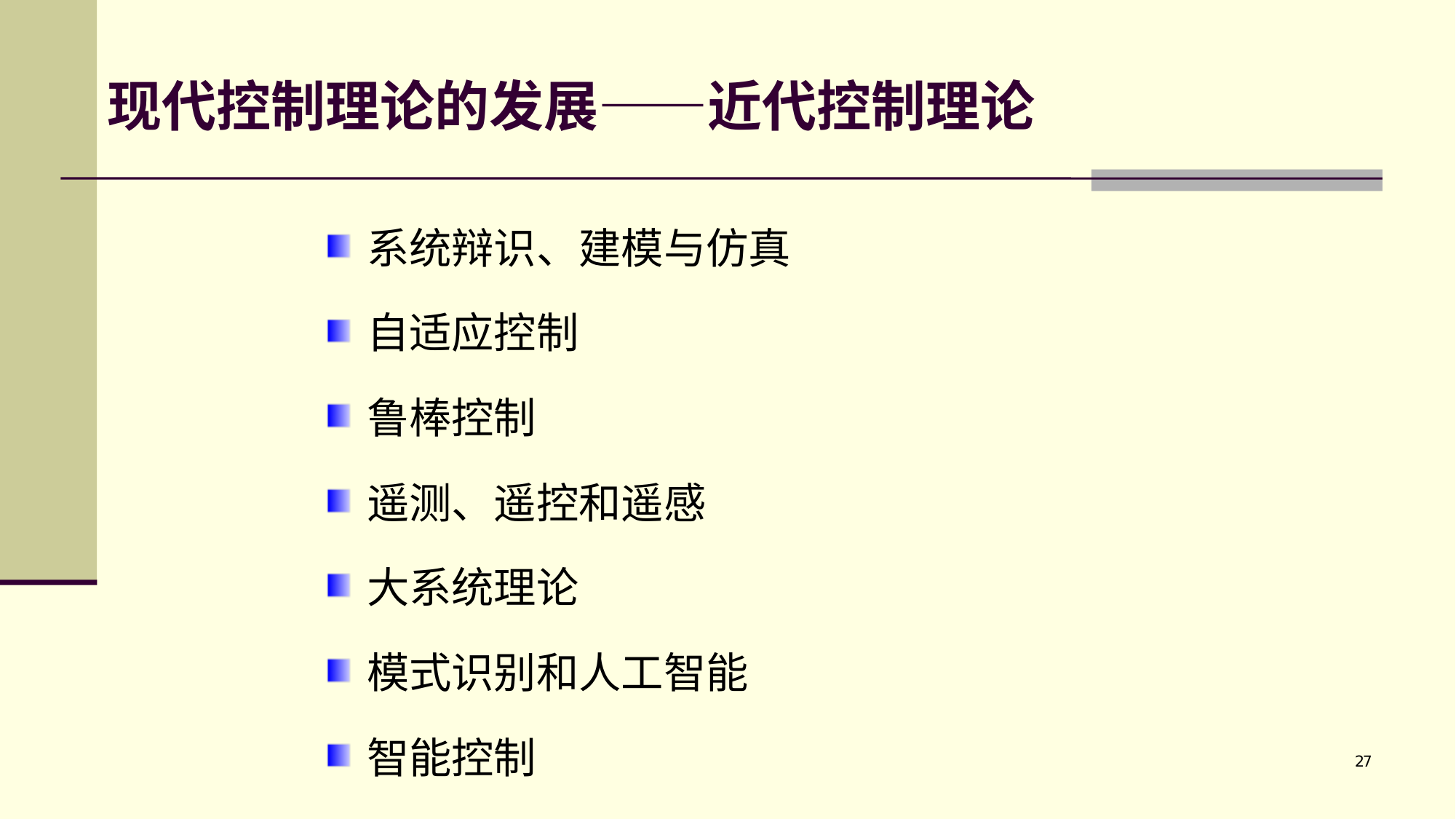

# 现代控制理论的发展——近代控制理论
系统辩识、建模与仿真
自适应控制
鲁棒控制
遥测、遥控和遥感
大系统理论
模式识别和人工智能
智能控制
27